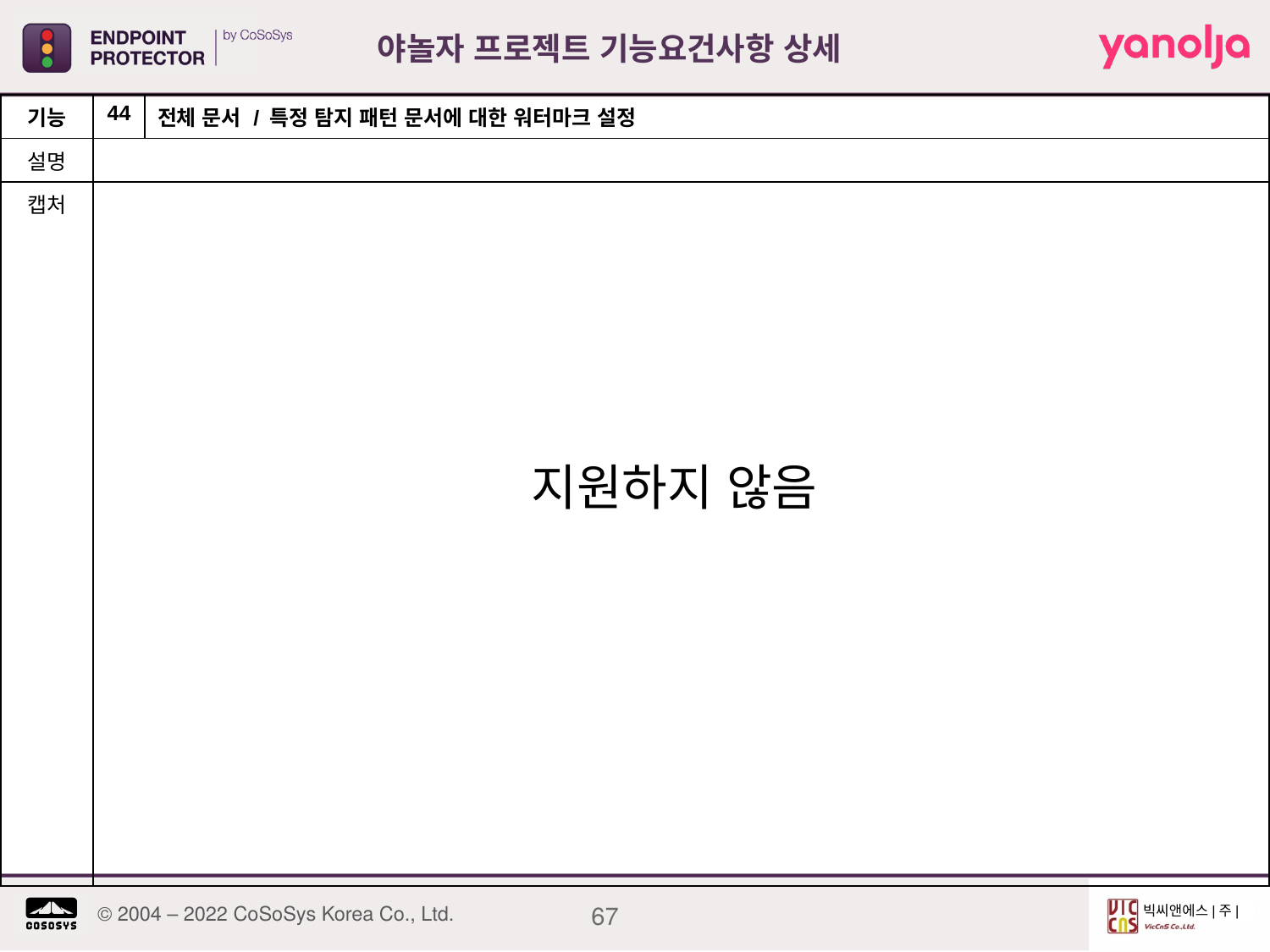

야놀자 프로젝트 기능요건사항 상세
| 기능 | 44 | 전체 문서 / 특정 탐지 패턴 문서에 대한 워터마크 설정 |
| --- | --- | --- |
| 설명 |  |  |
| 캡처 | 지원하지 않음 |  |
67